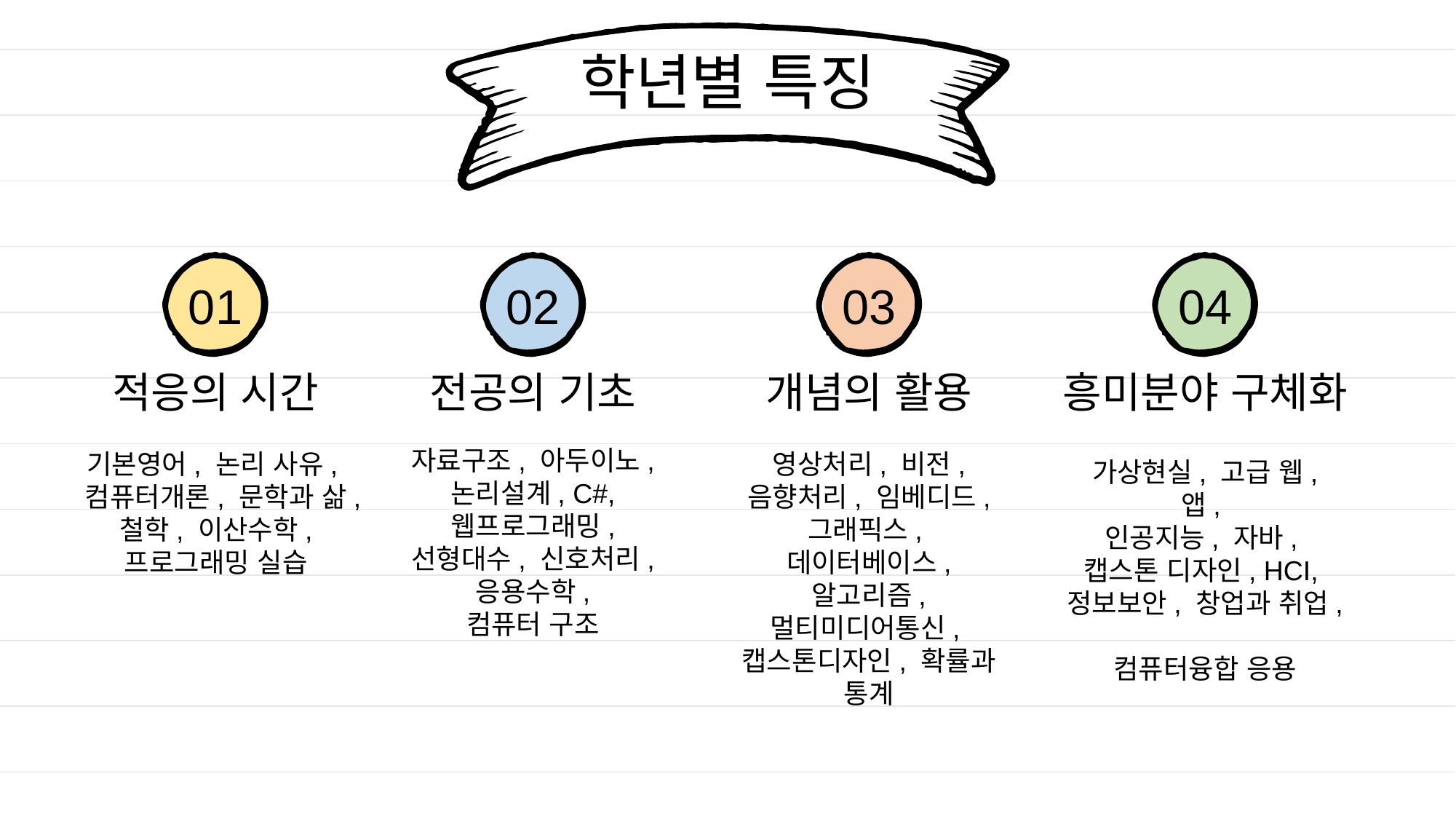

학년별 특징

# 01
02
03
04
적응의 시간
전공의 기초
개념의 활용
흥미분야 구체화
자료구조, 아두이노,
논리설계, C#,
웹프로그래밍, 선형대수, 신호처리, 응용수학,
컴퓨터 구조
기본영어, 논리 사유,
컴퓨터개론, 문학과 삶,
철학, 이산수학,
프로그래밍 실습
영상처리, 비전, 음향처리, 임베디드, 그래픽스,
데이터베이스, 알고리즘,
멀티미디어통신,
캡스톤디자인, 확률과 통계
가상현실, 고급 웹, 앱,
인공지능, 자바,
캡스톤 디자인, HCI,
정보보안, 창업과 취업,
컴퓨터융합 응용